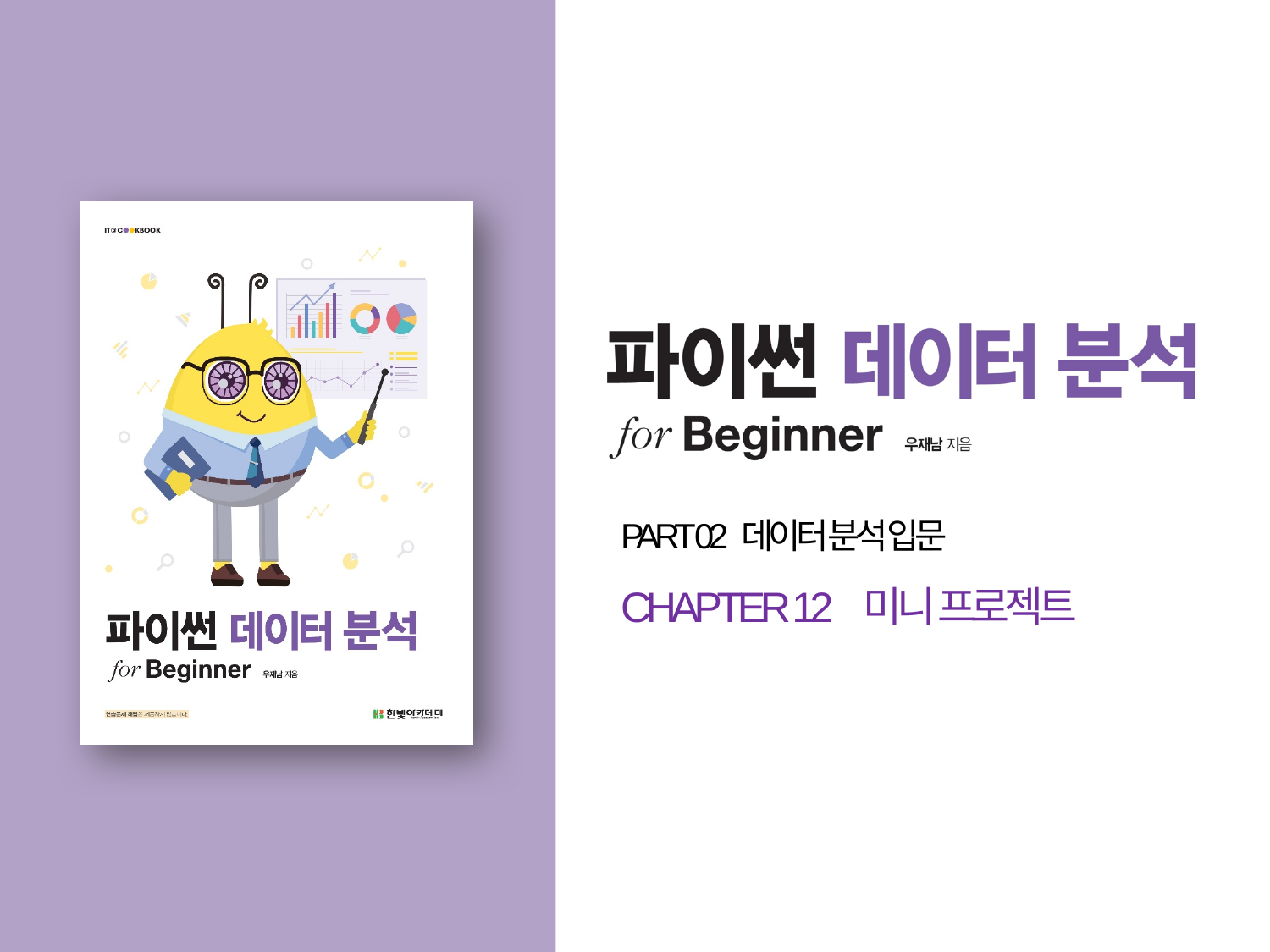

PART 02 데이터 분석 입문
CHAPTER 12   미니 프로젝트